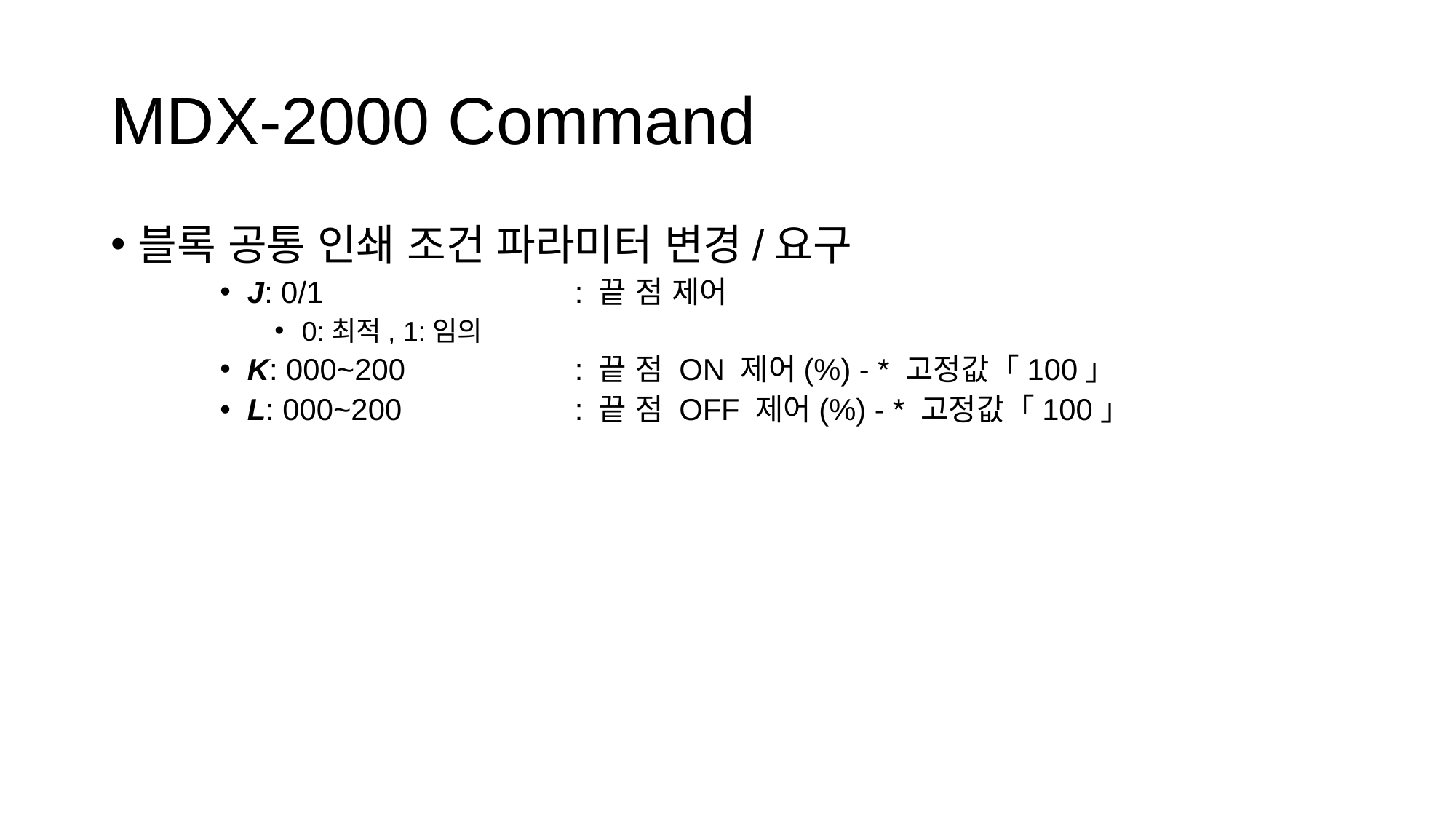

# MDX-2000 Command
블록 공통 인쇄 조건 파라미터 변경/요구
J: 0/1			: 끝 점 제어
0:최적, 1:임의
K: 000~200		: 끝 점 ON 제어(%) - * 고정값「100」
L: 000~200		: 끝 점 OFF 제어(%) - * 고정값「100」